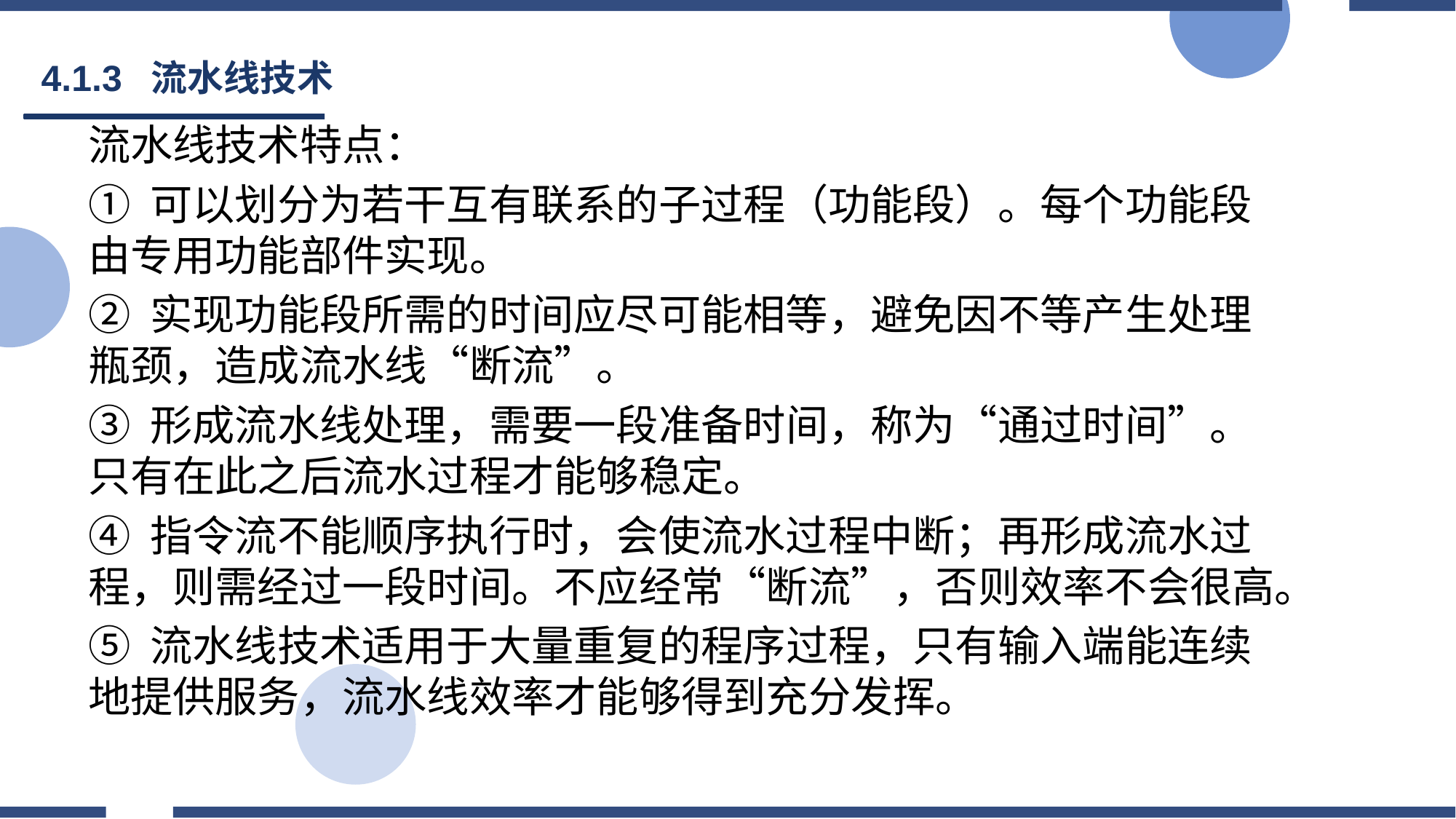

# 4.1.3  流水线技术
流水线技术特点：
① 可以划分为若干互有联系的子过程（功能段）。每个功能段由专用功能部件实现。
② 实现功能段所需的时间应尽可能相等，避免因不等产生处理瓶颈，造成流水线“断流”。
③ 形成流水线处理，需要一段准备时间，称为“通过时间”。只有在此之后流水过程才能够稳定。
④ 指令流不能顺序执行时，会使流水过程中断；再形成流水过程，则需经过一段时间。不应经常“断流”，否则效率不会很高。
⑤ 流水线技术适用于大量重复的程序过程，只有输入端能连续地提供服务，流水线效率才能够得到充分发挥。